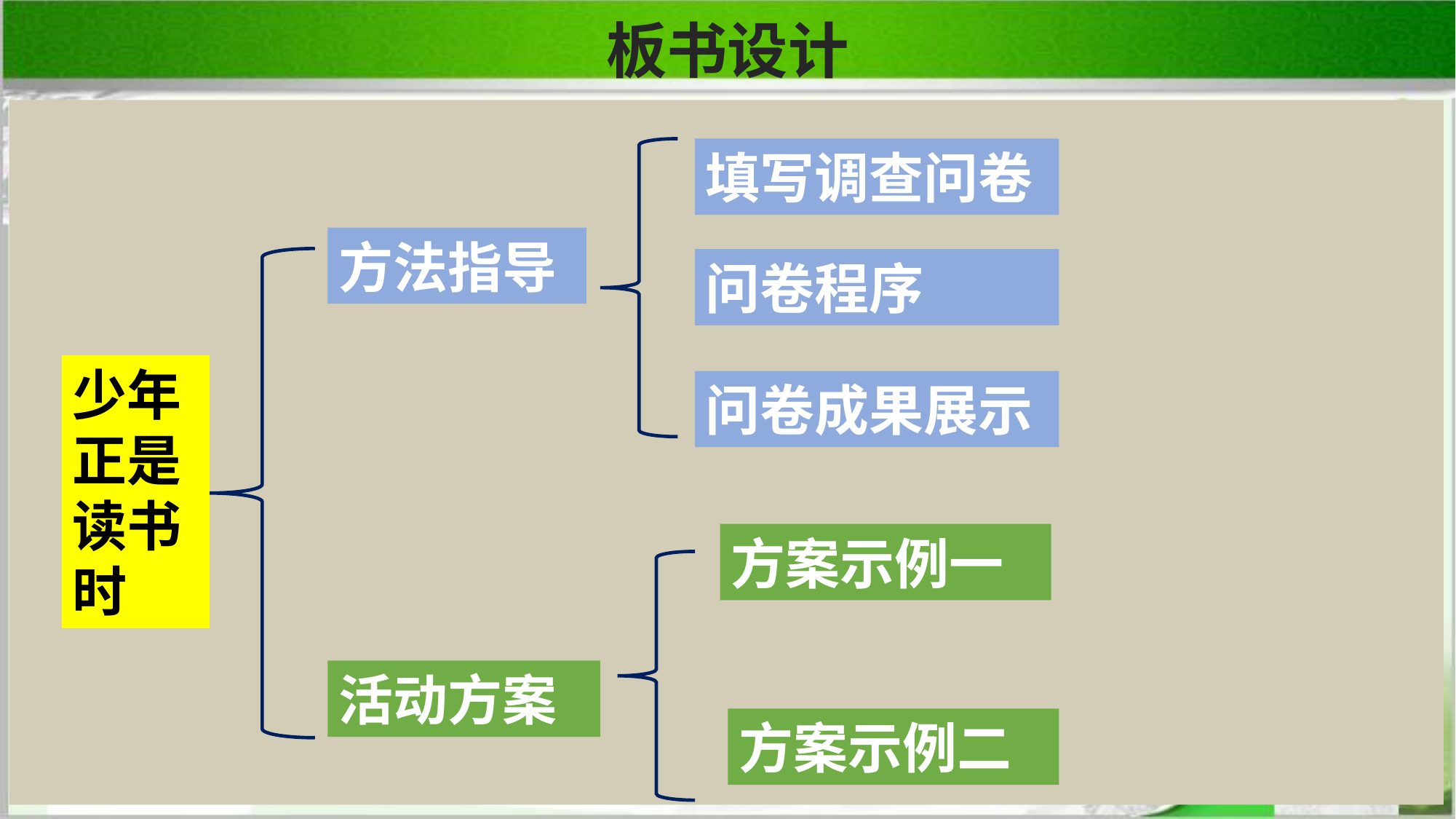

# 板书设计

填写调查问卷
方法指导

问卷程序
少年正是读书时
问卷成果展示
方案示例一

活动方案
方案示例二